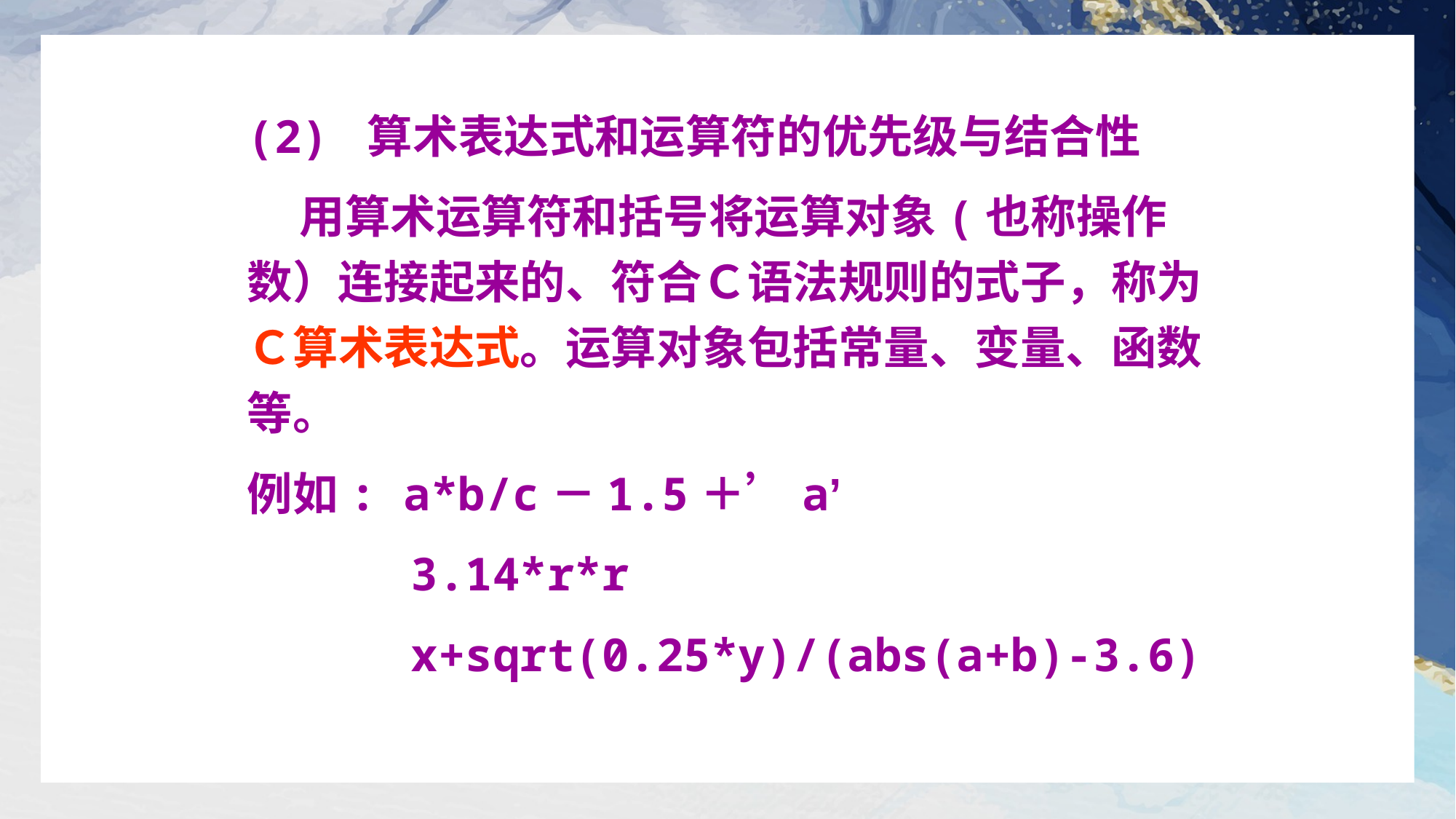

(2) 算术表达式和运算符的优先级与结合性
    用算术运算符和括号将运算对象(也称操作数）连接起来的、符合Ｃ语法规则的式子，称为Ｃ算术表达式。运算对象包括常量、变量、函数等。
例如: a*b/c－1.5＋’a’
      3.14*r*r
      x+sqrt(0.25*y)/(abs(a+b)-3.6)